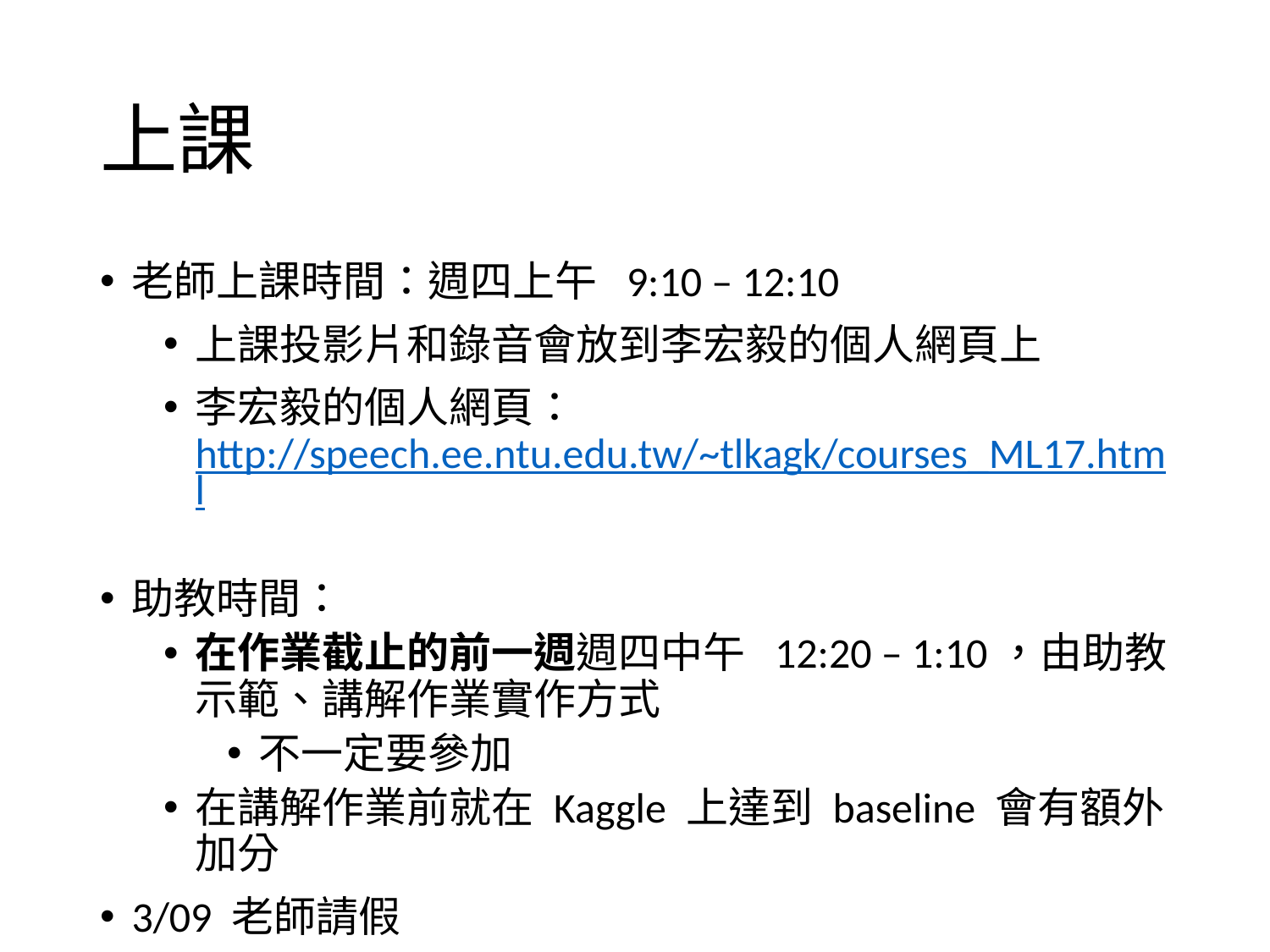

# 上課
老師上課時間：週四上午  9:10 – 12:10
上課投影片和錄音會放到李宏毅的個人網頁上
李宏毅的個人網頁：http://speech.ee.ntu.edu.tw/~tlkagk/courses_ML17.html
助教時間：
在作業截止的前一週週四中午  12:20 – 1:10，由助教示範、講解作業實作方式
不一定要參加
在講解作業前就在 Kaggle 上達到 baseline 會有額外加分
3/09 老師請假